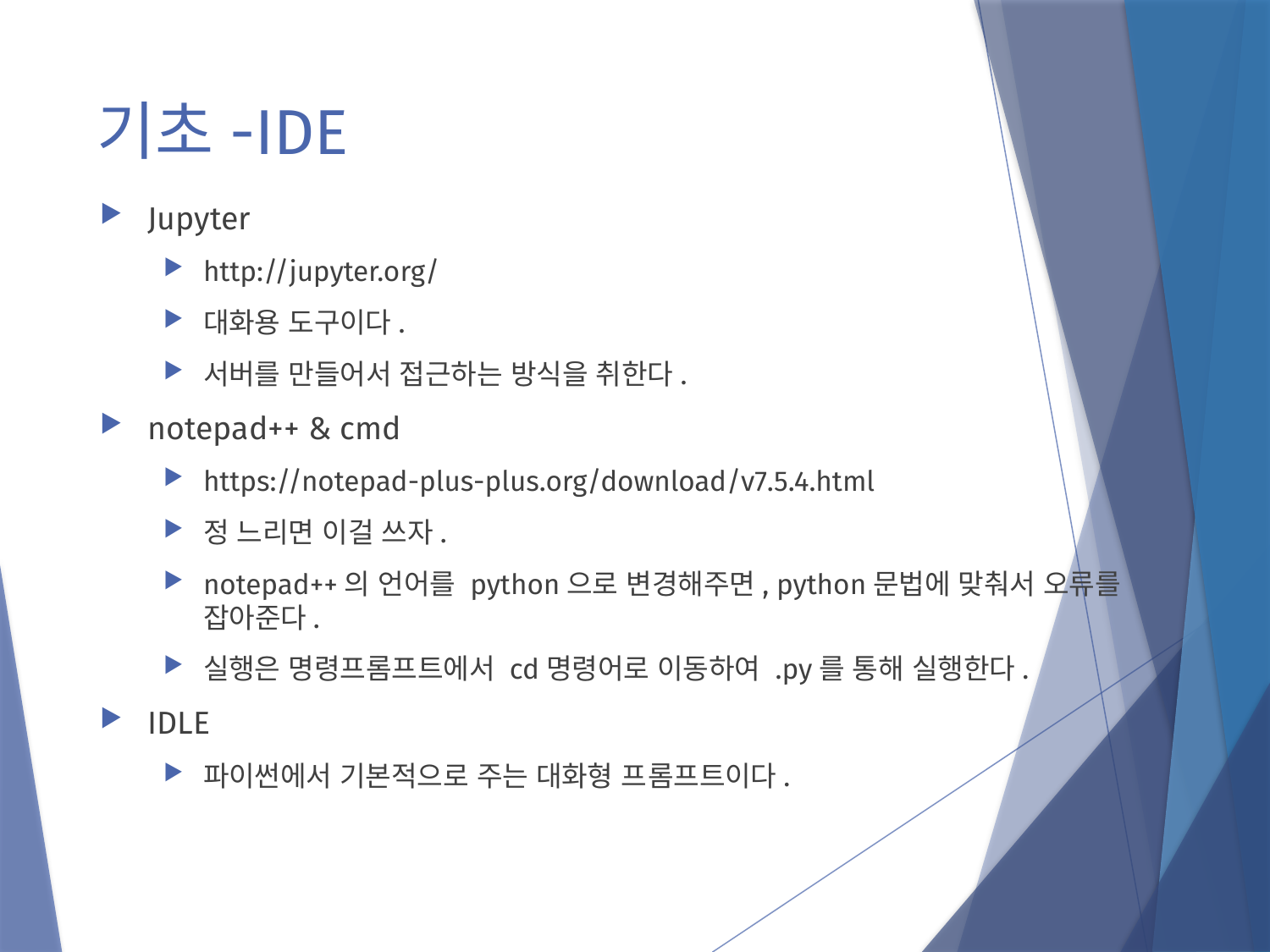

# 기초-IDE
Jupyter
http://jupyter.org/
대화용 도구이다.
서버를 만들어서 접근하는 방식을 취한다.
notepad++ & cmd
https://notepad-plus-plus.org/download/v7.5.4.html
정 느리면 이걸 쓰자.
notepad++의 언어를 python으로 변경해주면, python문법에 맞춰서 오류를 잡아준다.
실행은 명령프롬프트에서 cd명령어로 이동하여 .py를 통해 실행한다.
IDLE
파이썬에서 기본적으로 주는 대화형 프롬프트이다.